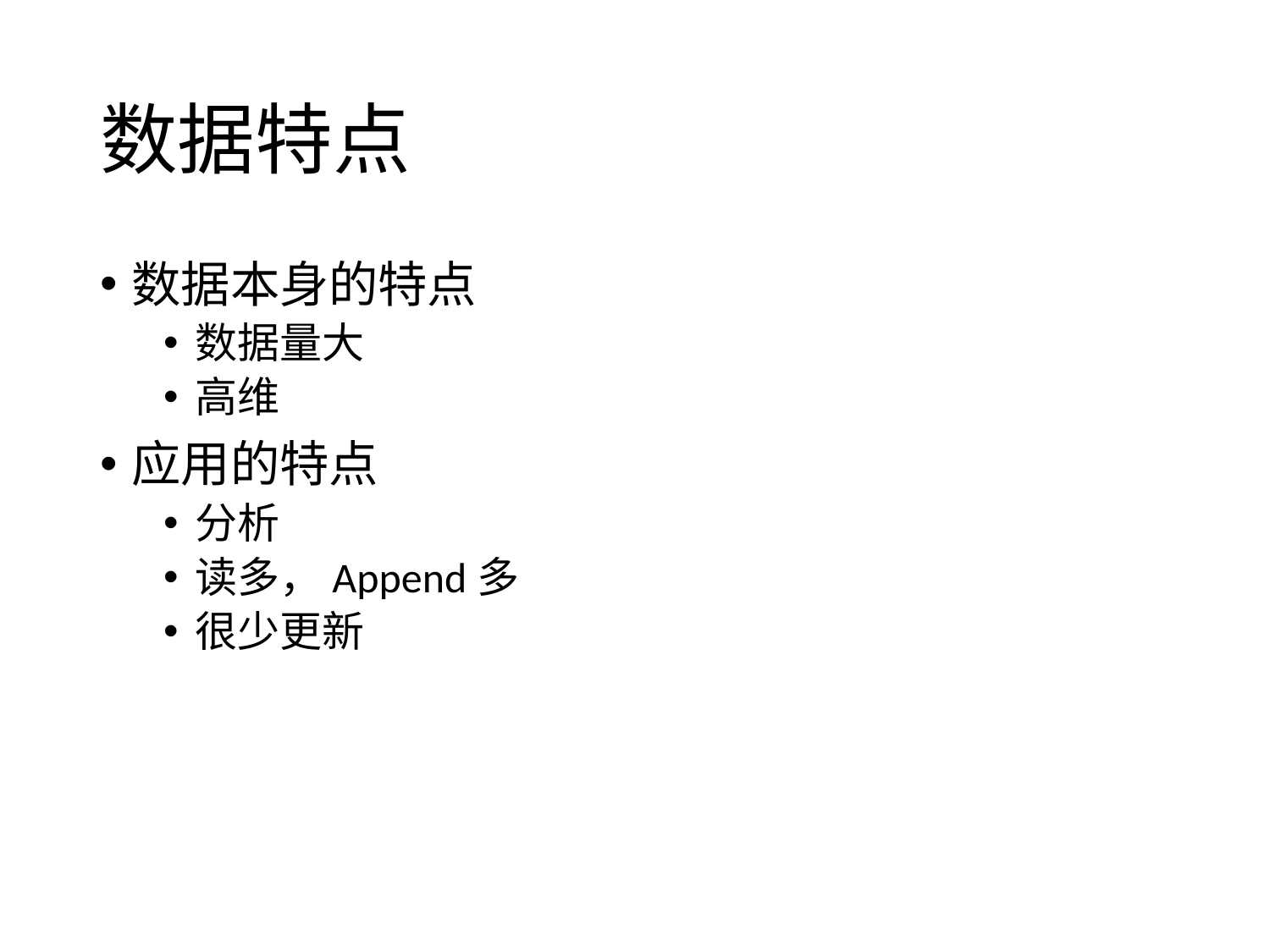

# 数据特点
数据本身的特点
数据量大
高维
应用的特点
分析
读多，Append多
很少更新